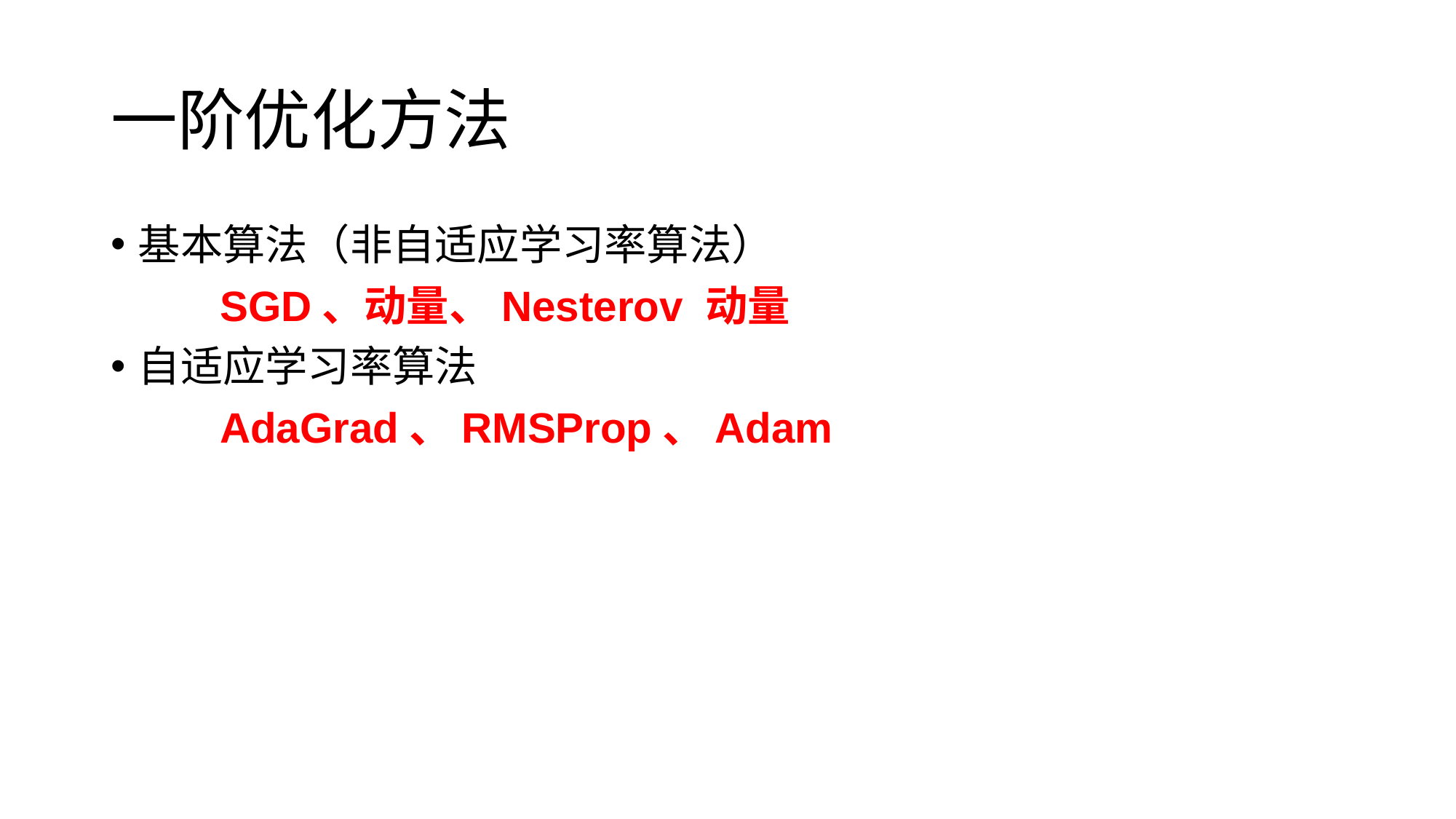

# 一阶优化方法
基本算法（非自适应学习率算法）
	SGD、动量、Nesterov 动量
自适应学习率算法
	AdaGrad、RMSProp、Adam